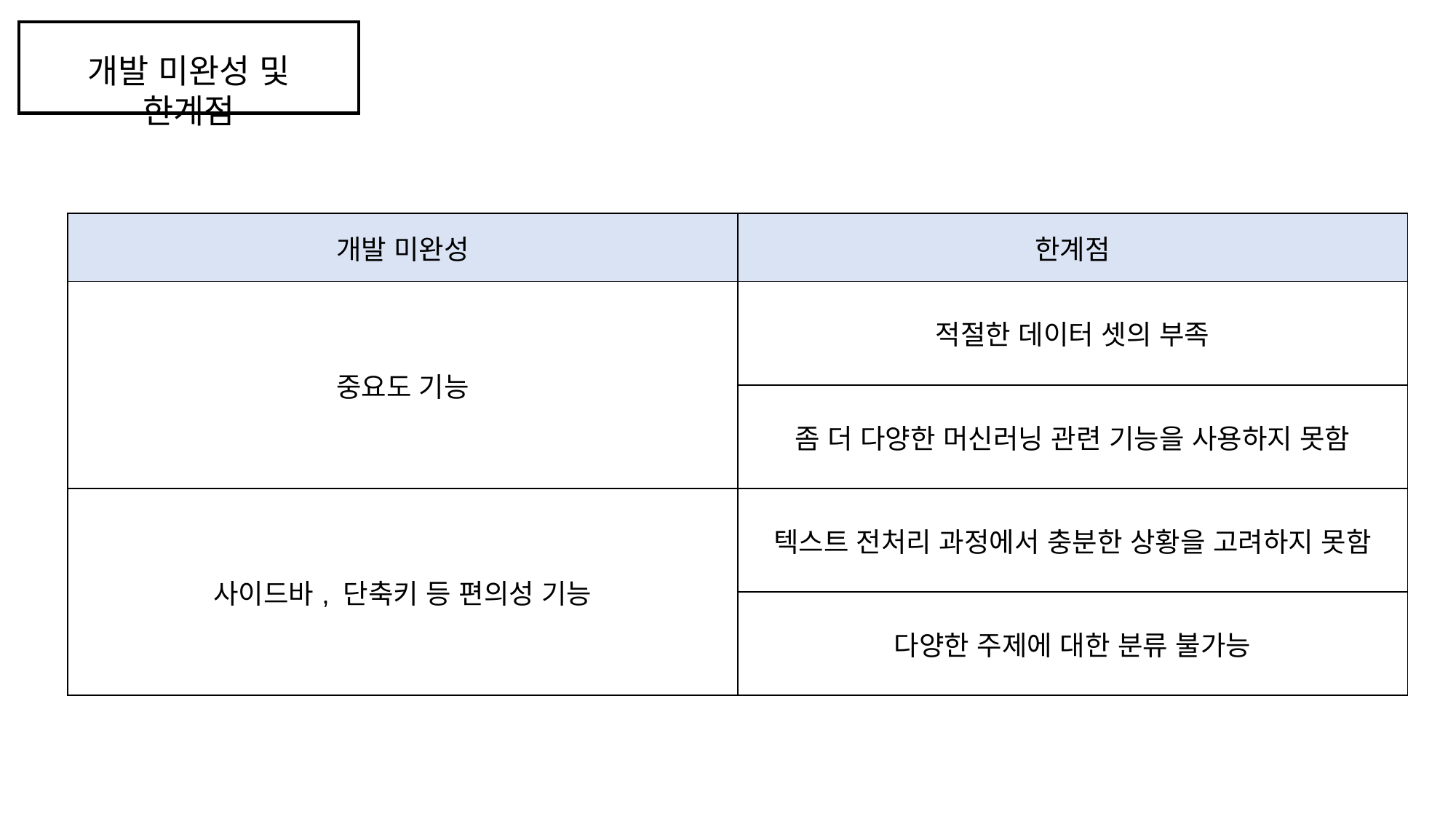

개발 미완성 및 한계점
| 개발 미완성 | 한계점 |
| --- | --- |
| 중요도 기능 | 적절한 데이터 셋의 부족 |
|  | 좀 더 다양한 머신러닝 관련 기능을 사용하지 못함 |
| 사이드바, 단축키 등 편의성 기능 | 텍스트 전처리 과정에서 충분한 상황을 고려하지 못함 |
|  | 다양한 주제에 대한 분류 불가능 |